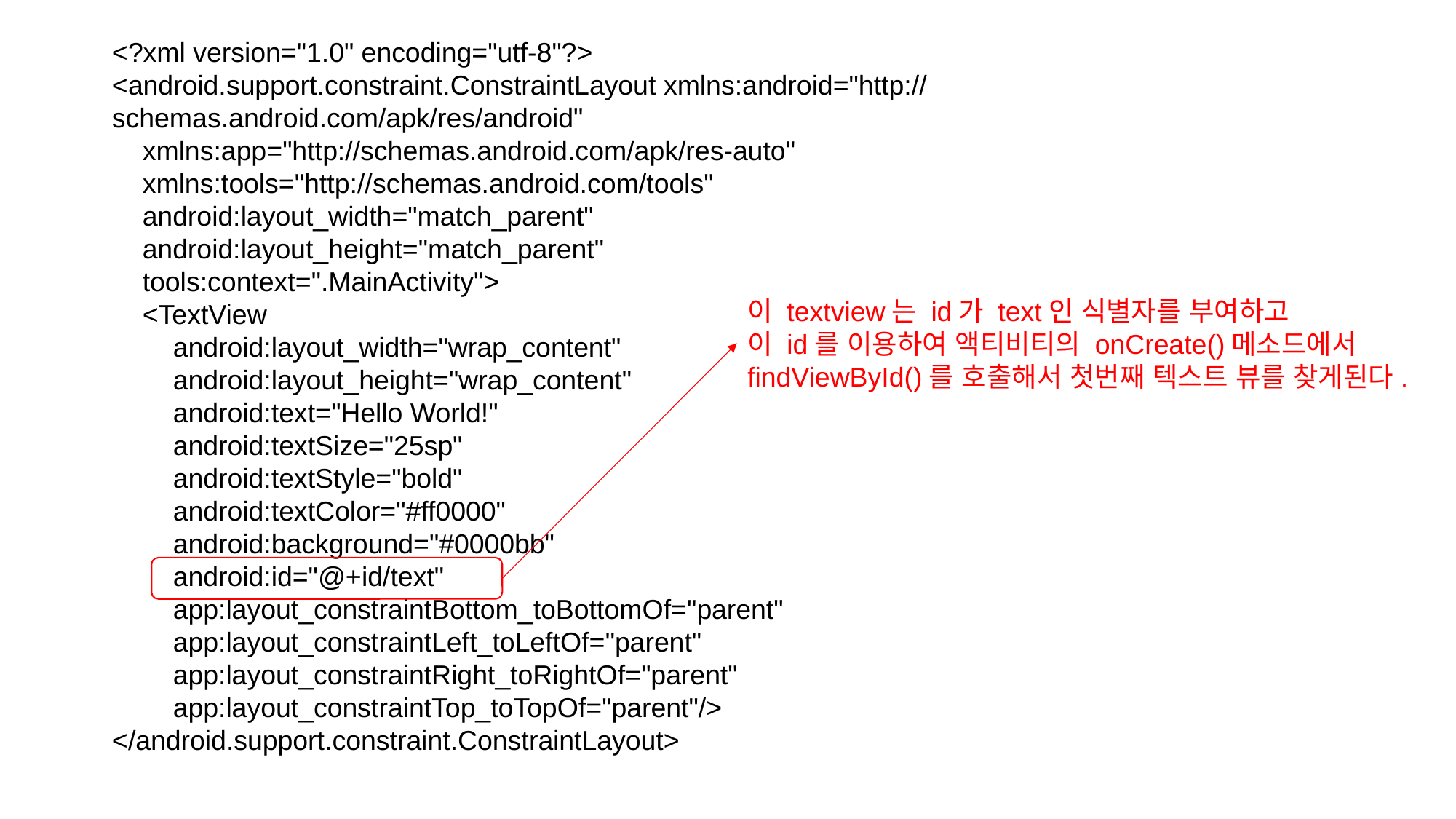

<?xml version="1.0" encoding="utf-8"?>
<android.support.constraint.ConstraintLayout xmlns:android="http://schemas.android.com/apk/res/android"
    xmlns:app="http://schemas.android.com/apk/res-auto"
    xmlns:tools="http://schemas.android.com/tools"
    android:layout_width="match_parent"
    android:layout_height="match_parent"
    tools:context=".MainActivity">
    <TextView
        android:layout_width="wrap_content"
        android:layout_height="wrap_content"
        android:text="Hello World!"
        android:textSize="25sp"
        android:textStyle="bold"
        android:textColor="#ff0000"
        android:background="#0000bb"
        android:id="@+id/text"
        app:layout_constraintBottom_toBottomOf="parent"
        app:layout_constraintLeft_toLeftOf="parent"
        app:layout_constraintRight_toRightOf="parent"
        app:layout_constraintTop_toTopOf="parent"/>
</android.support.constraint.ConstraintLayout>
이 textview는 id가 text인 식별자를 부여하고
이 id를 이용하여 액티비티의 onCreate()메소드에서
findViewById()를 호출해서 첫번째 텍스트 뷰를 찾게된다.